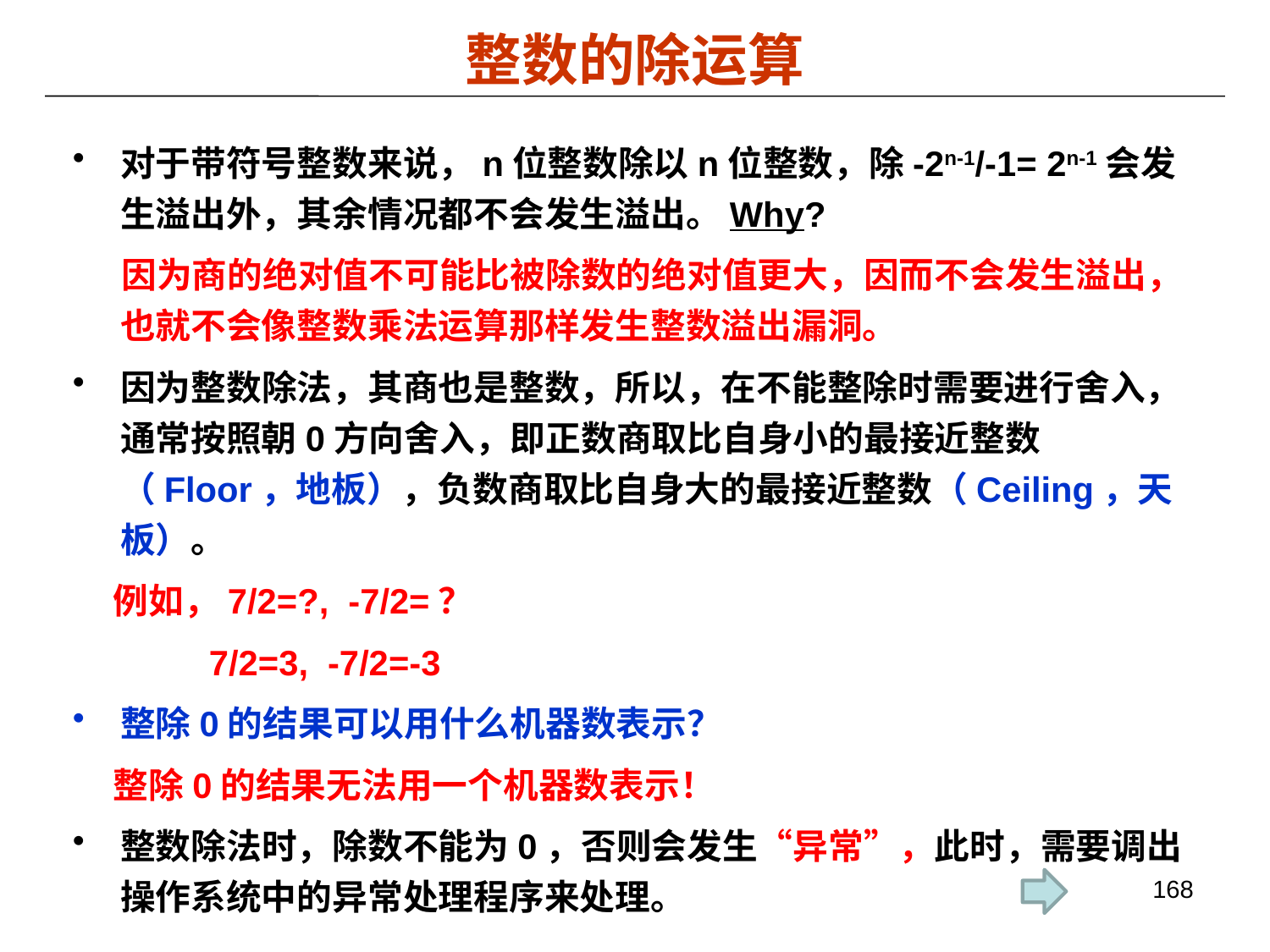

# 整数的除运算
对于带符号整数来说，n位整数除以n位整数，除-2n-1/-1= 2n-1会发生溢出外，其余情况都不会发生溢出。Why?
     因为商的绝对值不可能比被除数的绝对值更大，因而不会发生溢出，也就不会像整数乘法运算那样发生整数溢出漏洞。
因为整数除法，其商也是整数，所以，在不能整除时需要进行舍入，通常按照朝0方向舍入，即正数商取比自身小的最接近整数（Floor，地板），负数商取比自身大的最接近整数（Ceiling，天板）。
    例如，7/2=?,  -7/2=？
              7/2=3,  -7/2=-3
整除0的结果可以用什么机器数表示？
    整除0的结果无法用一个机器数表示！
整数除法时，除数不能为0，否则会发生“异常”，此时，需要调出操作系统中的异常处理程序来处理。
168